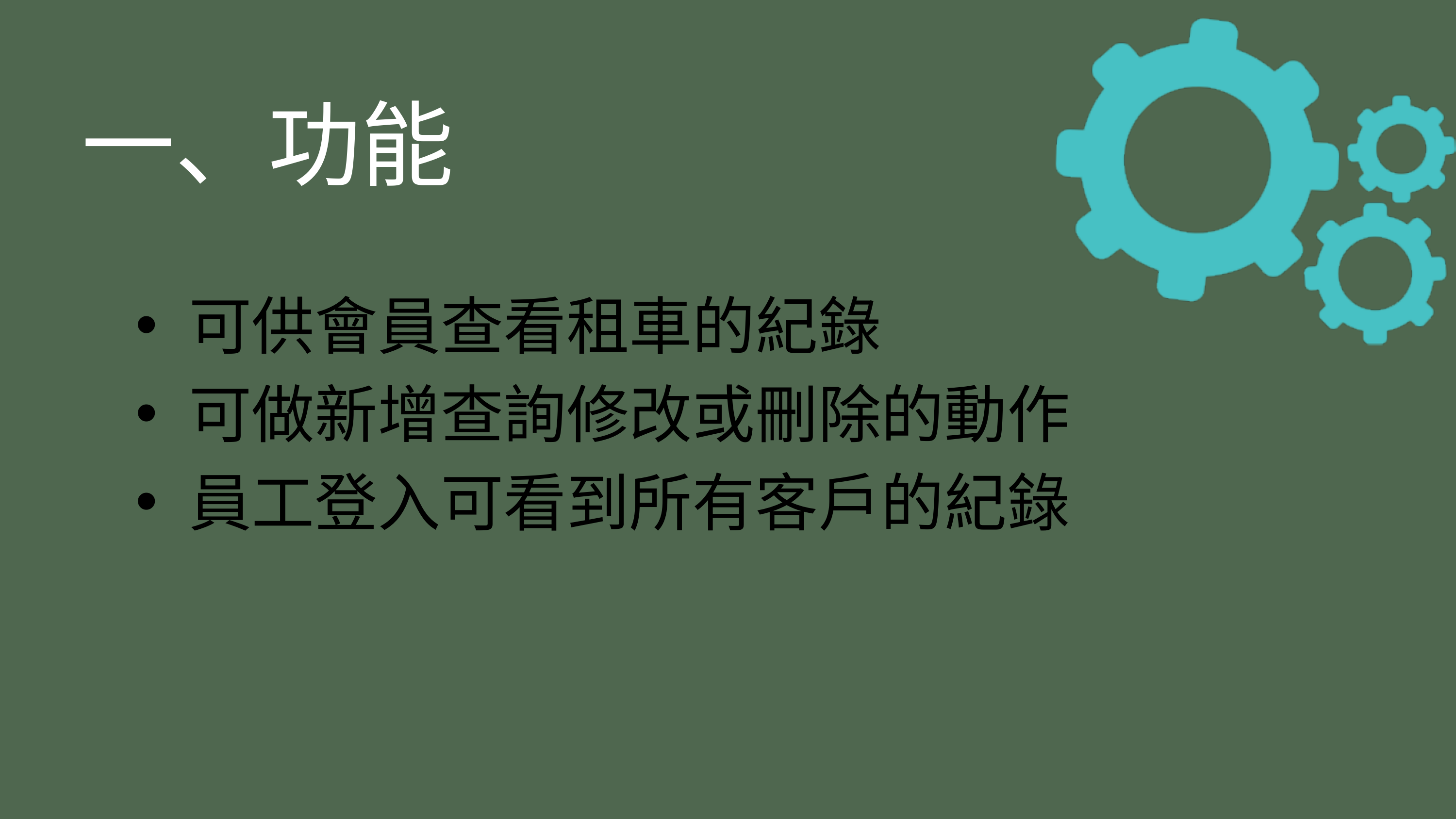

一、功能
可供會員查看租車的紀錄
可做新增查詢修改或刪除的動作
員工登入可看到所有客戶的紀錄